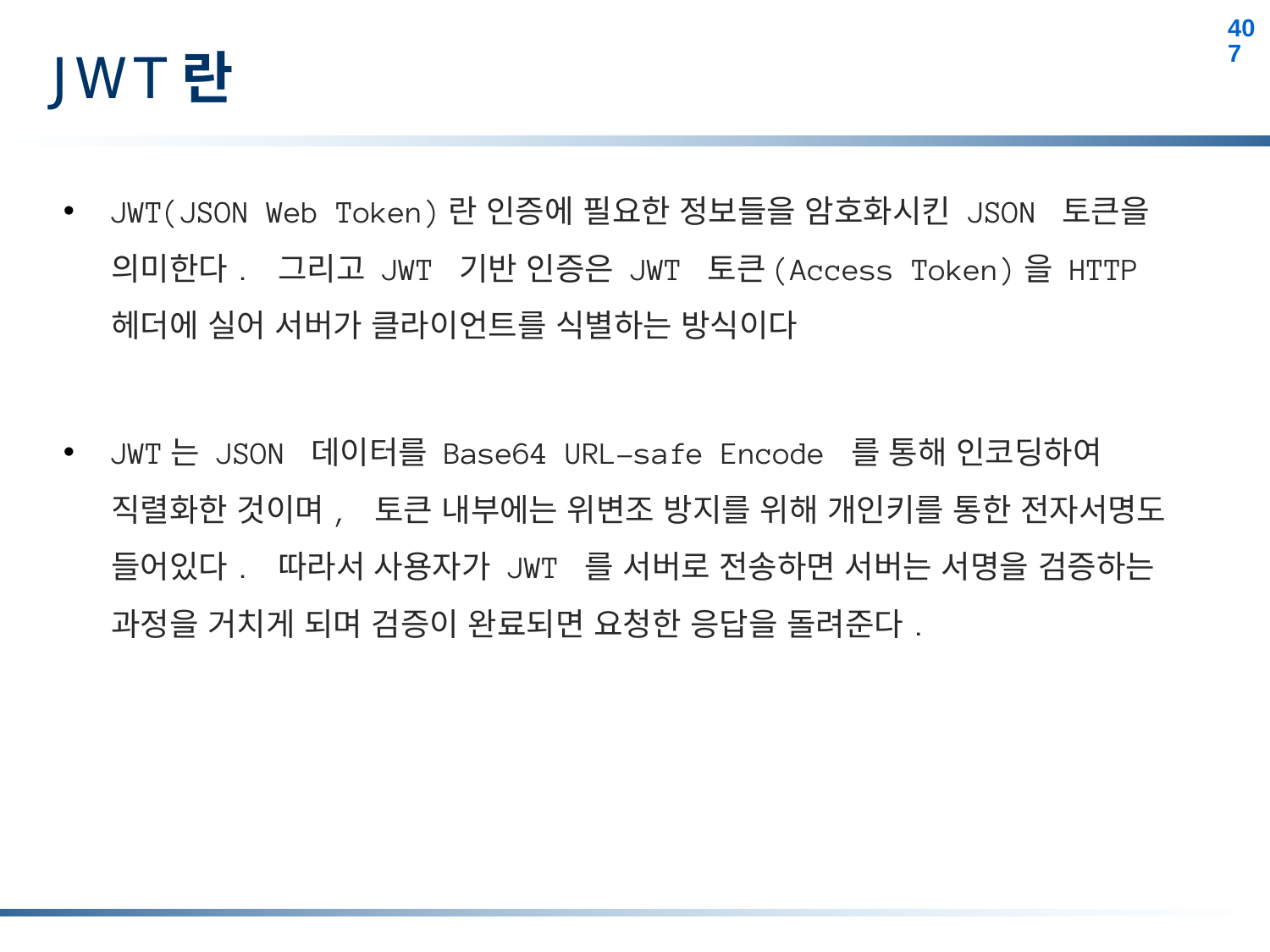

# JWT란
JWT(JSON Web Token)란 인증에 필요한 정보들을 암호화시킨 JSON 토큰을 의미한다. 그리고 JWT 기반 인증은 JWT 토큰(Access Token)을 HTTP 헤더에 실어 서버가 클라이언트를 식별하는 방식이다

JWT는 JSON 데이터를 Base64 URL-safe Encode 를 통해 인코딩하여 직렬화한 것이며, 토큰 내부에는 위변조 방지를 위해 개인키를 통한 전자서명도 들어있다. 따라서 사용자가 JWT 를 서버로 전송하면 서버는 서명을 검증하는 과정을 거치게 되며 검증이 완료되면 요청한 응답을 돌려준다.